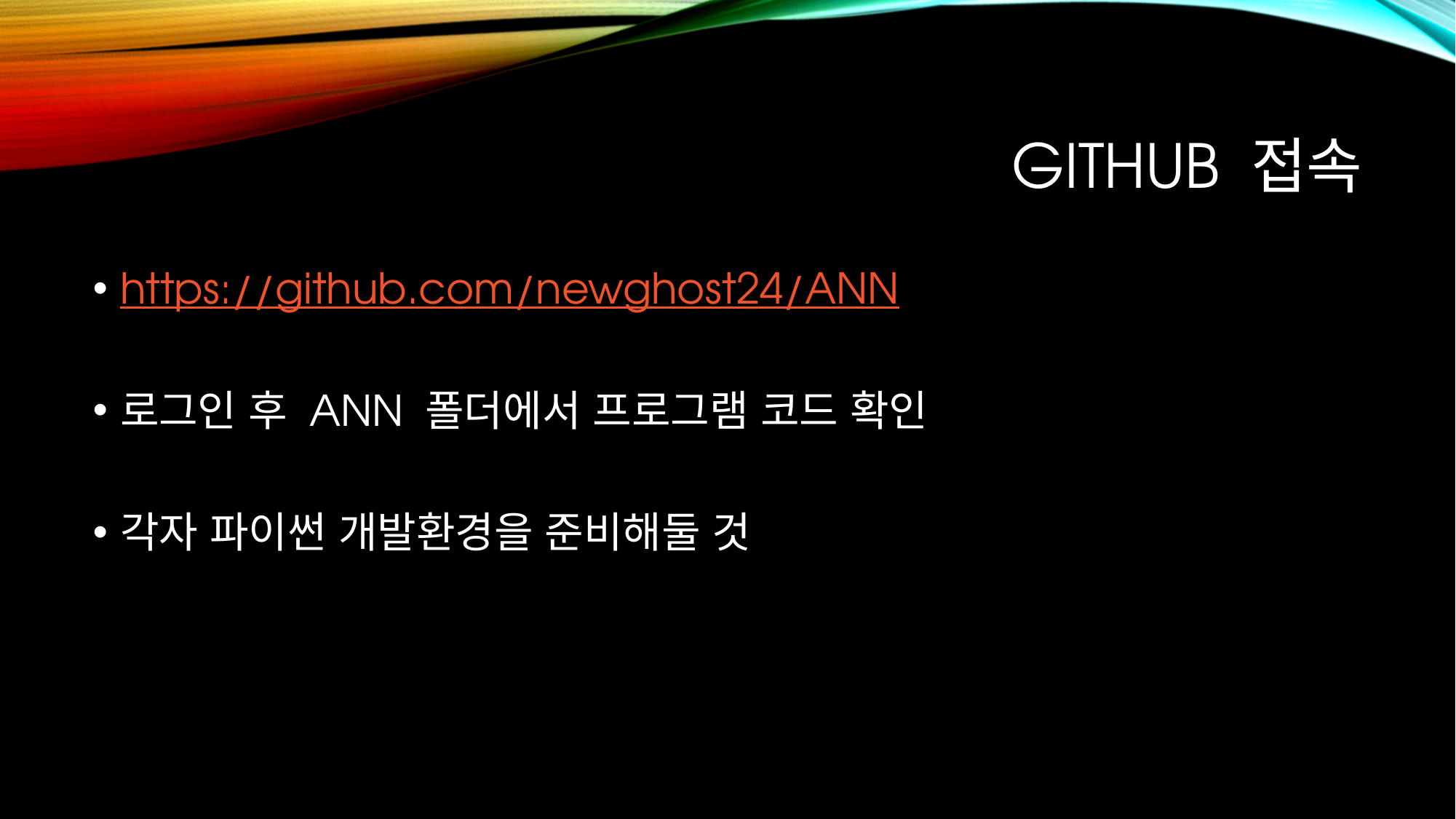

# Github 접속
https://github.com/newghost24/ANN

로그인 후 ANN 폴더에서 프로그램 코드 확인

각자 파이썬 개발환경을 준비해둘 것